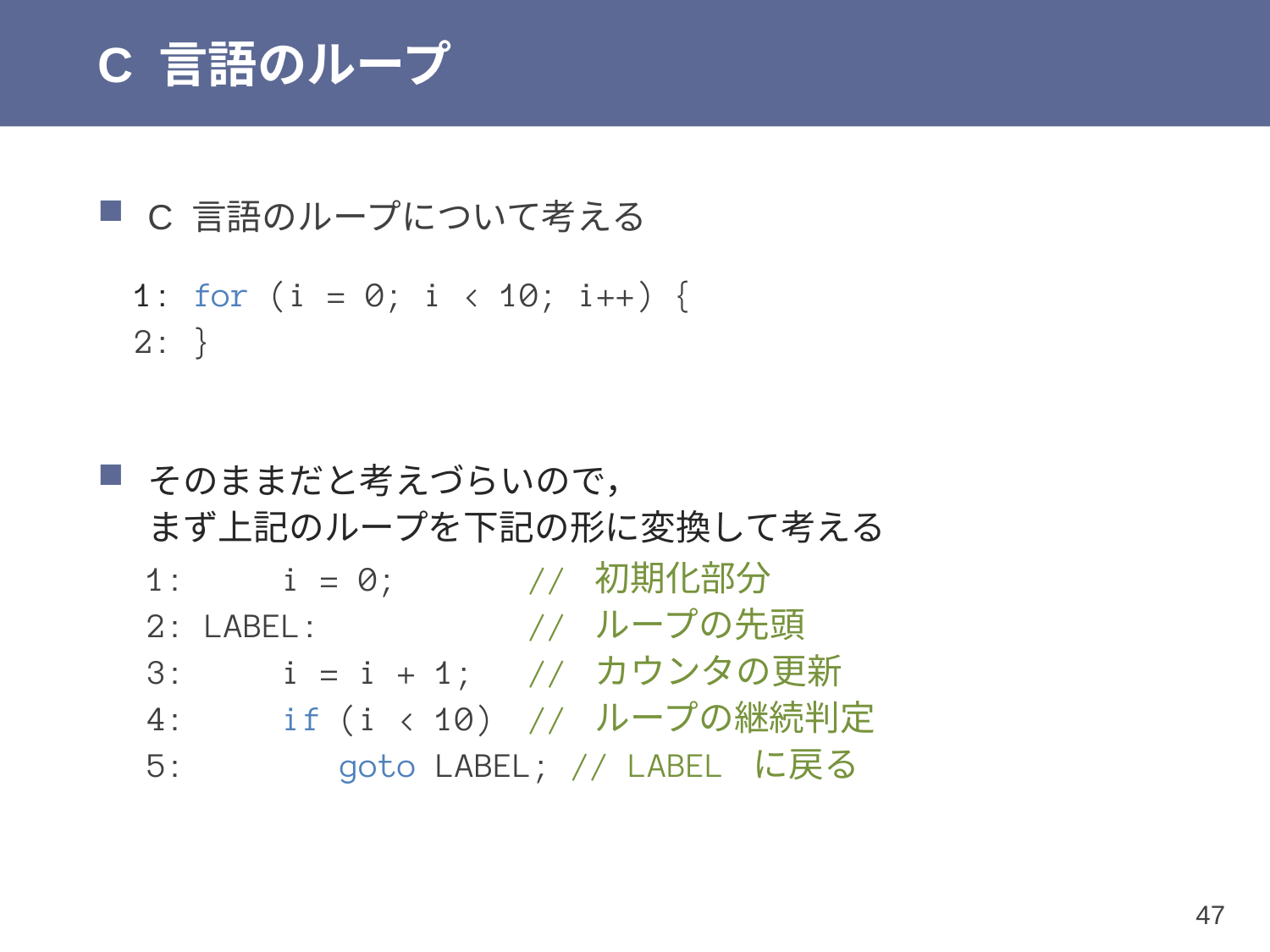

# C 言語のループ
C 言語のループについて考える
1: for (i = 0; i < 10; i++) {
2: }
そのままだと考えづらいので，
まず上記のループを下記の形に変換して考える
1:     i = 0;		// 初期化部分
2: LABEL:		// ループの先頭
3:     i = i + 1;	// カウンタの更新
4:     if (i < 10) 	// ループの継続判定
5:        goto LABEL; // LABEL に戻る